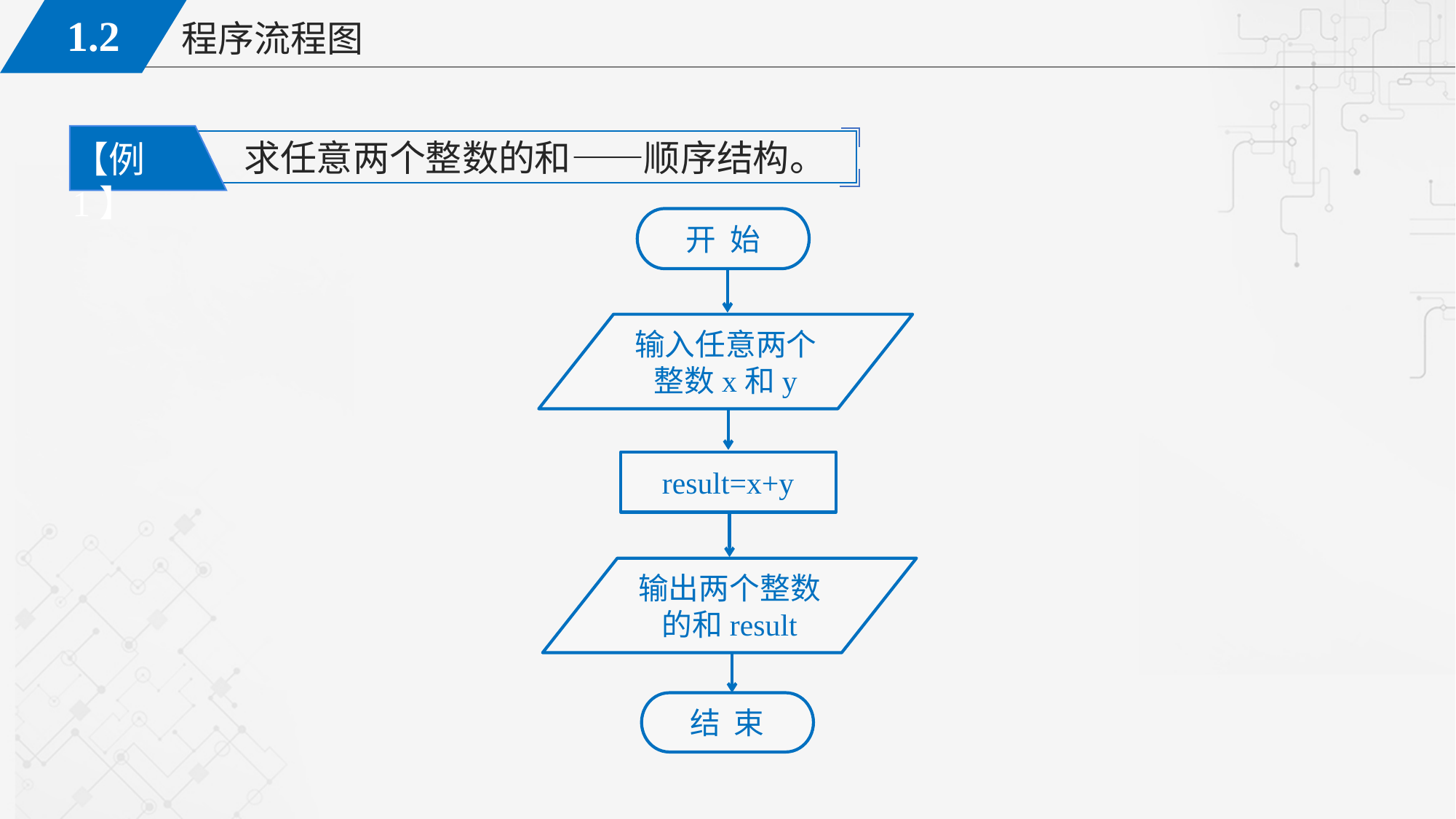

求任意两个整数的和——顺序结构。

【例1】
开  始
输入任意两个整数x和y
result=x+y
输出两个整数的和result
结  束